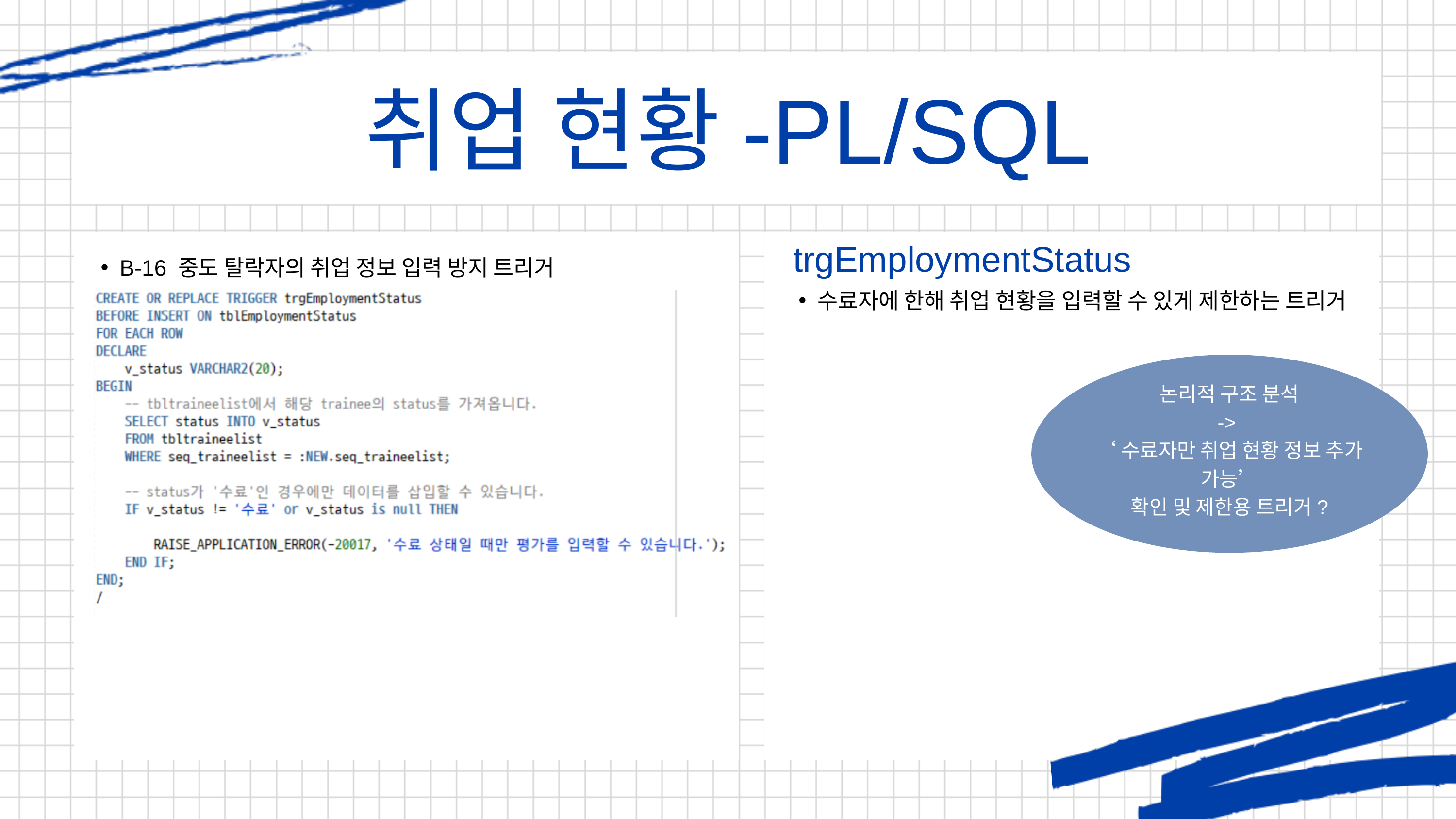

취업 현황-PL/SQL
trgEmploymentStatus

수료자에 한해 취업 현황을 입력할 수 있게 제한하는 트리거
B-16 중도 탈락자의 취업 정보 입력 방지 트리거

논리적 구조 분석
->
‘수료자만 취업 현황 정보 추가 가능’
확인 및 제한용 트리거?